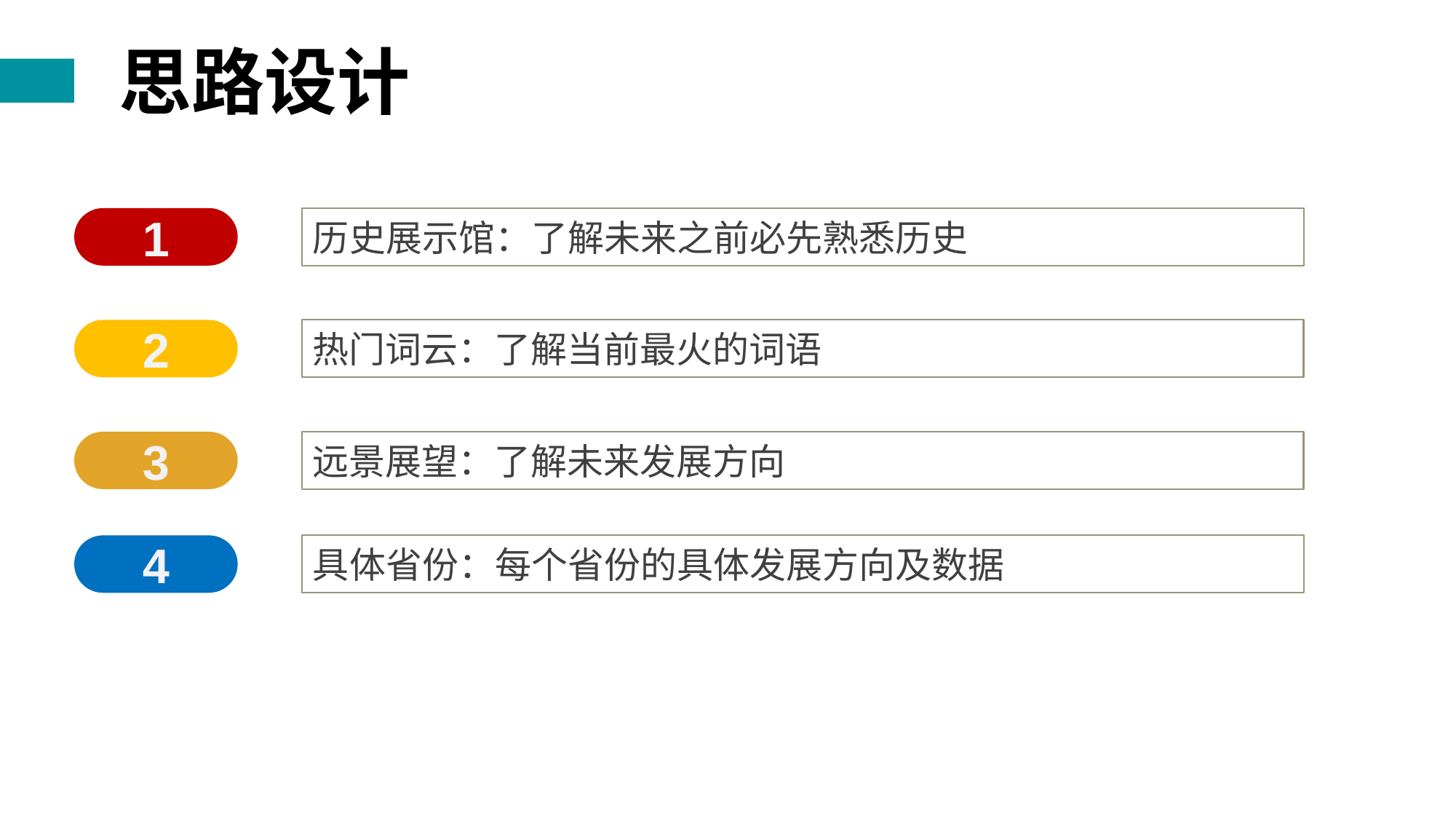

思路设计

1
历史展示馆：了解未来之前必先熟悉历史
2
热门词云：了解当前最火的词语
3
远景展望：了解未来发展方向
4
具体省份：每个省份的具体发展方向及数据